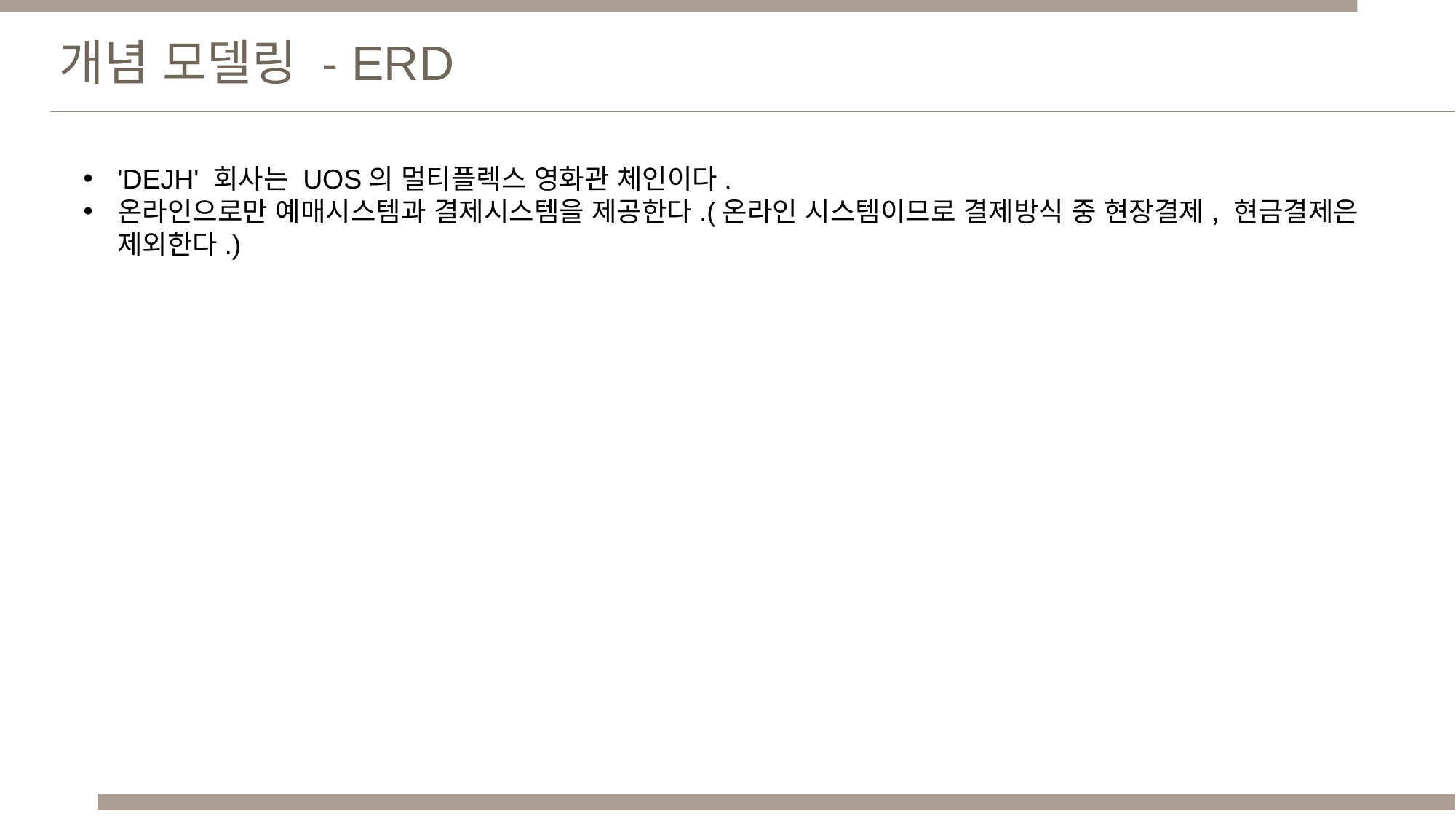

개념 모델링 - ERD
'DEJH' 회사는 UOS의 멀티플렉스 영화관 체인이다.
온라인으로만 예매시스템과 결제시스템을 제공한다.(온라인 시스템이므로 결제방식 중 현장결제, 현금결제은 제외한다.)